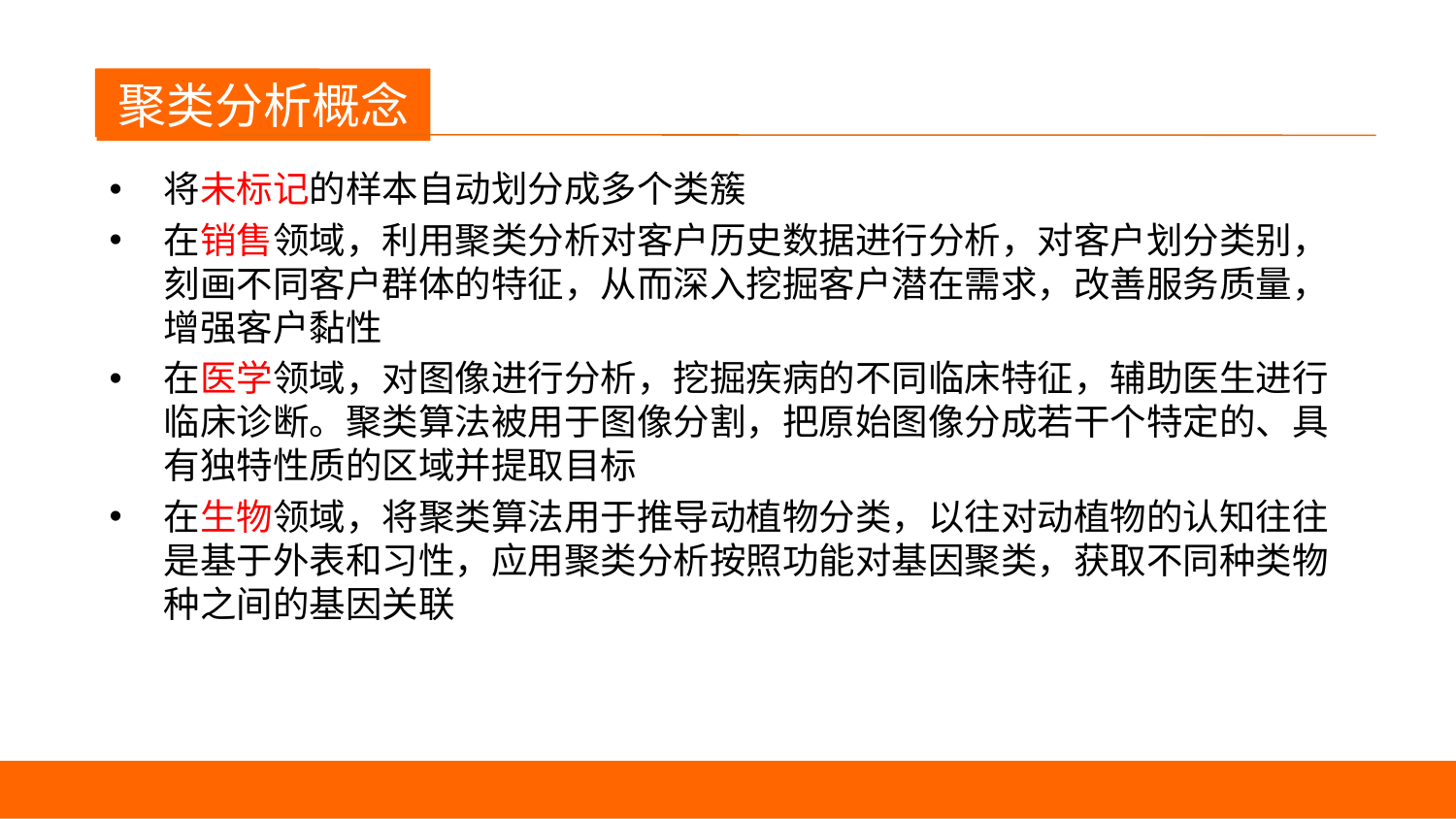

聚类分析概念
将未标记的样本自动划分成多个类簇
在销售领域，利用聚类分析对客户历史数据进行分析，对客户划分类别，刻画不同客户群体的特征，从而深入挖掘客户潜在需求，改善服务质量，增强客户黏性
在医学领域，对图像进行分析，挖掘疾病的不同临床特征，辅助医生进行临床诊断。聚类算法被用于图像分割，把原始图像分成若干个特定的、具有独特性质的区域并提取目标
在生物领域，将聚类算法用于推导动植物分类，以往对动植物的认知往往是基于外表和习性，应用聚类分析按照功能对基因聚类，获取不同种类物种之间的基因关联